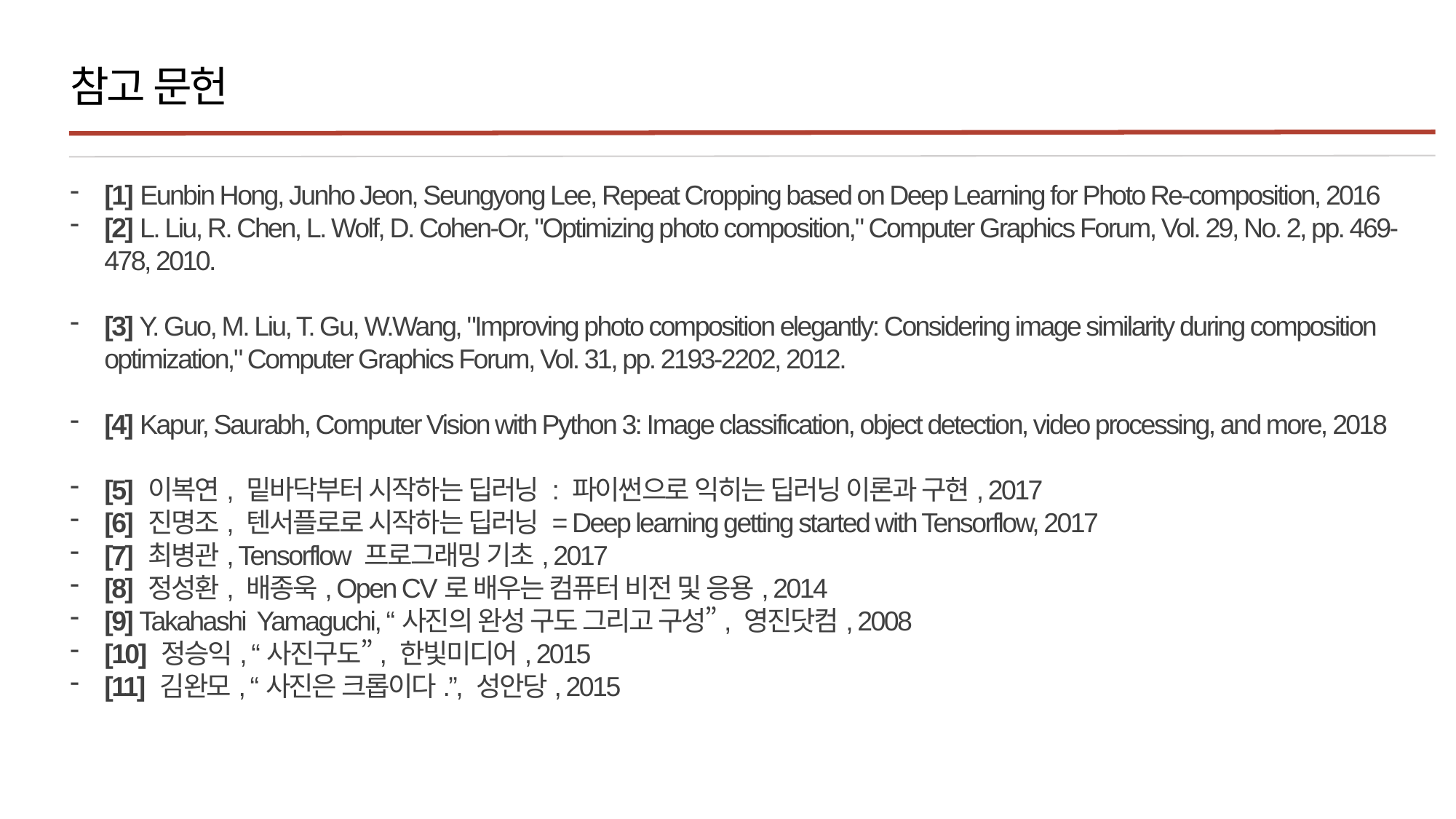

참고 문헌
[1] Eunbin Hong, Junho Jeon, Seungyong Lee, Repeat Cropping based on Deep Learning for Photo Re-composition, 2016
[2] L. Liu, R. Chen, L. Wolf, D. Cohen-Or, "Optimizing photo composition," Computer Graphics Forum, Vol. 29, No. 2, pp. 469-478, 2010.

[3] Y. Guo, M. Liu, T. Gu, W.Wang, "Improving photo composition elegantly: Considering image similarity during composition optimization," Computer Graphics Forum, Vol. 31, pp. 2193-2202, 2012.

[4] Kapur, Saurabh, Computer Vision with Python 3: Image classification, object detection, video processing, and more, 2018

[5] 이복연, 밑바닥부터 시작하는 딥러닝 : 파이썬으로 익히는 딥러닝 이론과 구현, 2017
[6] 진명조, 텐서플로로 시작하는 딥러닝 = Deep learning getting started with Tensorflow, 2017
[7] 최병관, Tensorflow 프로그래밍 기초, 2017
[8] 정성환, 배종욱, Open CV로 배우는 컴퓨터 비전 및 응용, 2014
[9] Takahashi  Yamaguchi, “사진의 완성 구도 그리고 구성”, 영진닷컴, 2008
[10] 정승익, “사진구도”, 한빛미디어, 2015
[11] 김완모, “사진은 크롭이다.”, 성안당, 2015